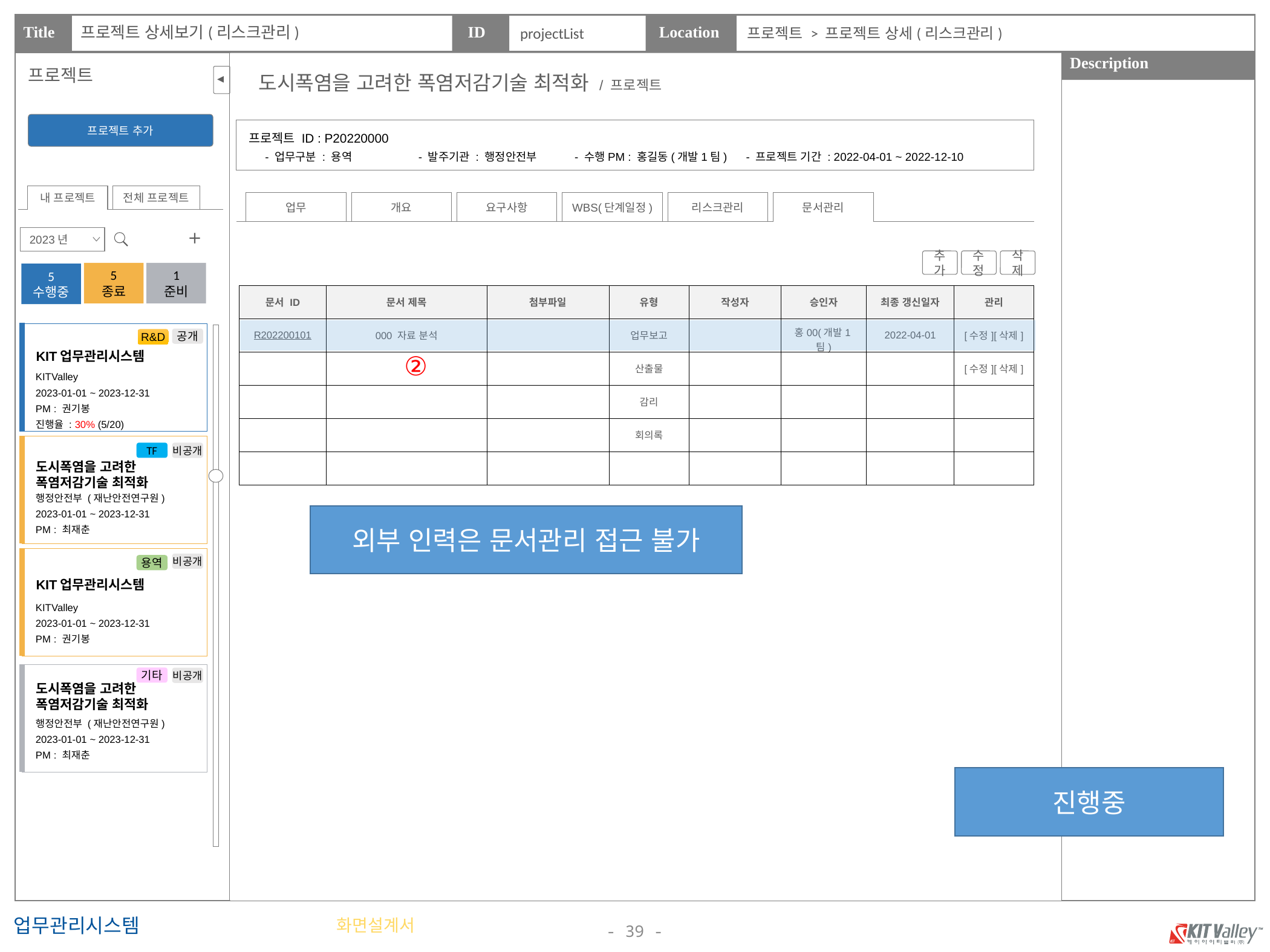

프로젝트 상세보기(리스크관리)
projectList
프로젝트 > 프로젝트 상세(리스크관리)
프로젝트
도시폭염을 고려한 폭염저감기술 최적화 / 프로젝트

프로젝트 추가

프로젝트 ID : P20220000
     - 업무구분 : 용역                    - 발주기관 : 행정안전부           - 수행PM : 홍길동(개발1팀)      - 프로젝트 기간 : 2022-04-01 ~ 2022-12-10
내 프로젝트
전체 프로젝트
리스크관리
문서관리
업무
WBS(단계일정)
개요
요구사항
2023년

추가
수정
삭제
5
종료
1
준비
5
수행중
| 문서 ID | 문서 제목 | 첨부파일 | 유형 | 작성자 | 승인자 | 최종 갱신일자 | 관리 |
| --- | --- | --- | --- | --- | --- | --- | --- |
| R202200101 | 000 자료 분석 |  | 업무보고 |  | 홍00(개발1팀) | 2022-04-01 | [수정][삭제] |
|  |  |  | 산출물 |  |  |  | [수정][삭제] |
|  |  |  | 감리 |  |  |  |  |
|  |  |  | 회의록 |  |  |  |  |
|  |  |  |  |  |  |  |  |

공개
R&D
②
KIT업무관리시스템
KITValley
2023-01-01 ~ 2023-12-31
PM : 권기봉
진행율 : 30% (5/20)

TF
비공개
도시폭염을 고려한
폭염저감기술 최적화
행정안전부 (재난안전연구원)
2023-01-01 ~ 2023-12-31
PM : 최재춘
외부 인력은 문서관리 접근 불가

비공개
용역
KIT업무관리시스템
KITValley
2023-01-01 ~ 2023-12-31
PM : 권기봉

기타
비공개
도시폭염을 고려한
폭염저감기술 최적화
행정안전부 (재난안전연구원)
2023-01-01 ~ 2023-12-31
PM : 최재춘
진행중